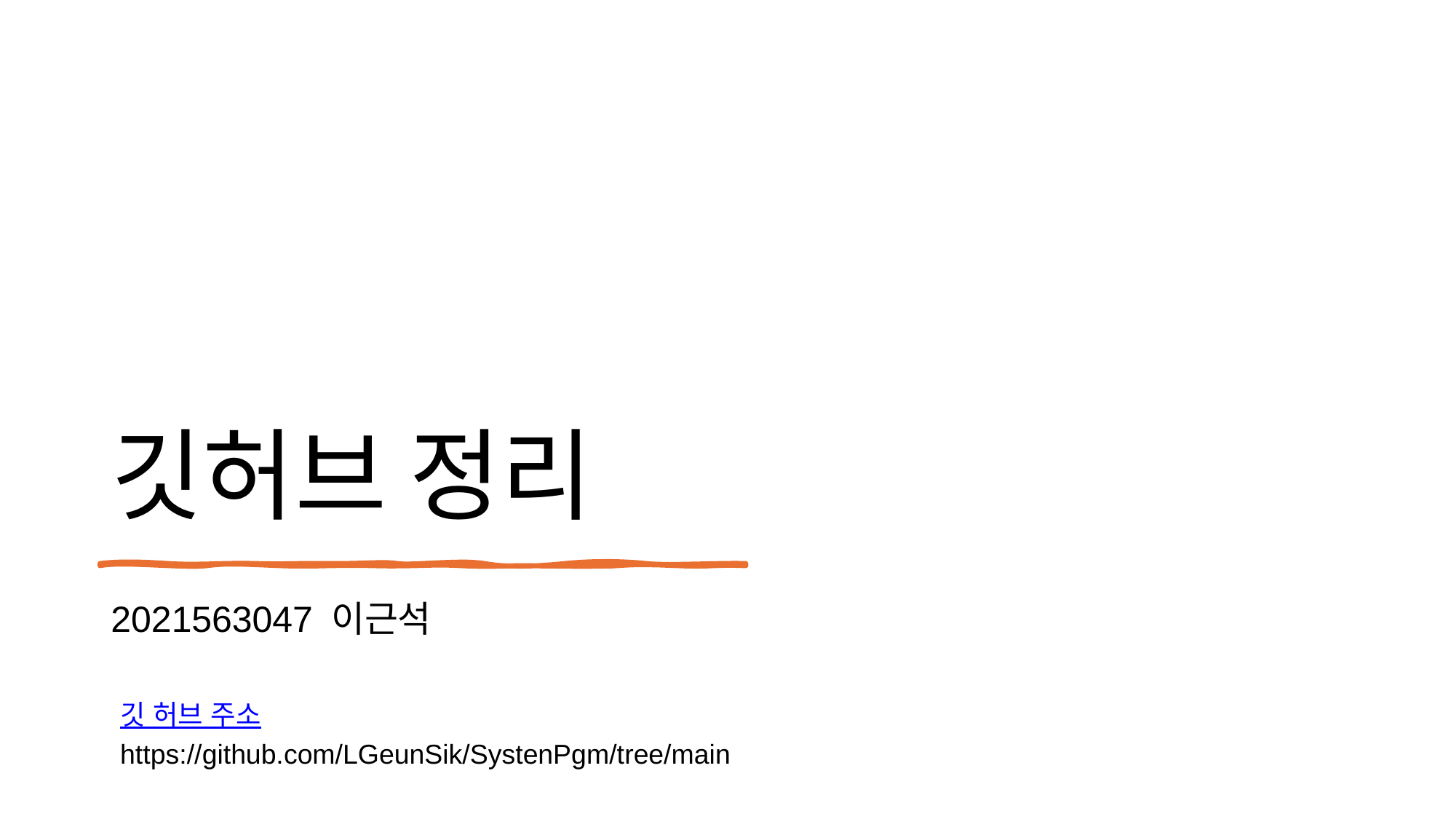

깃허브 정리

2021563047 이근석
깃 허브 주소
https://github.com/LGeunSik/SystenPgm/tree/main